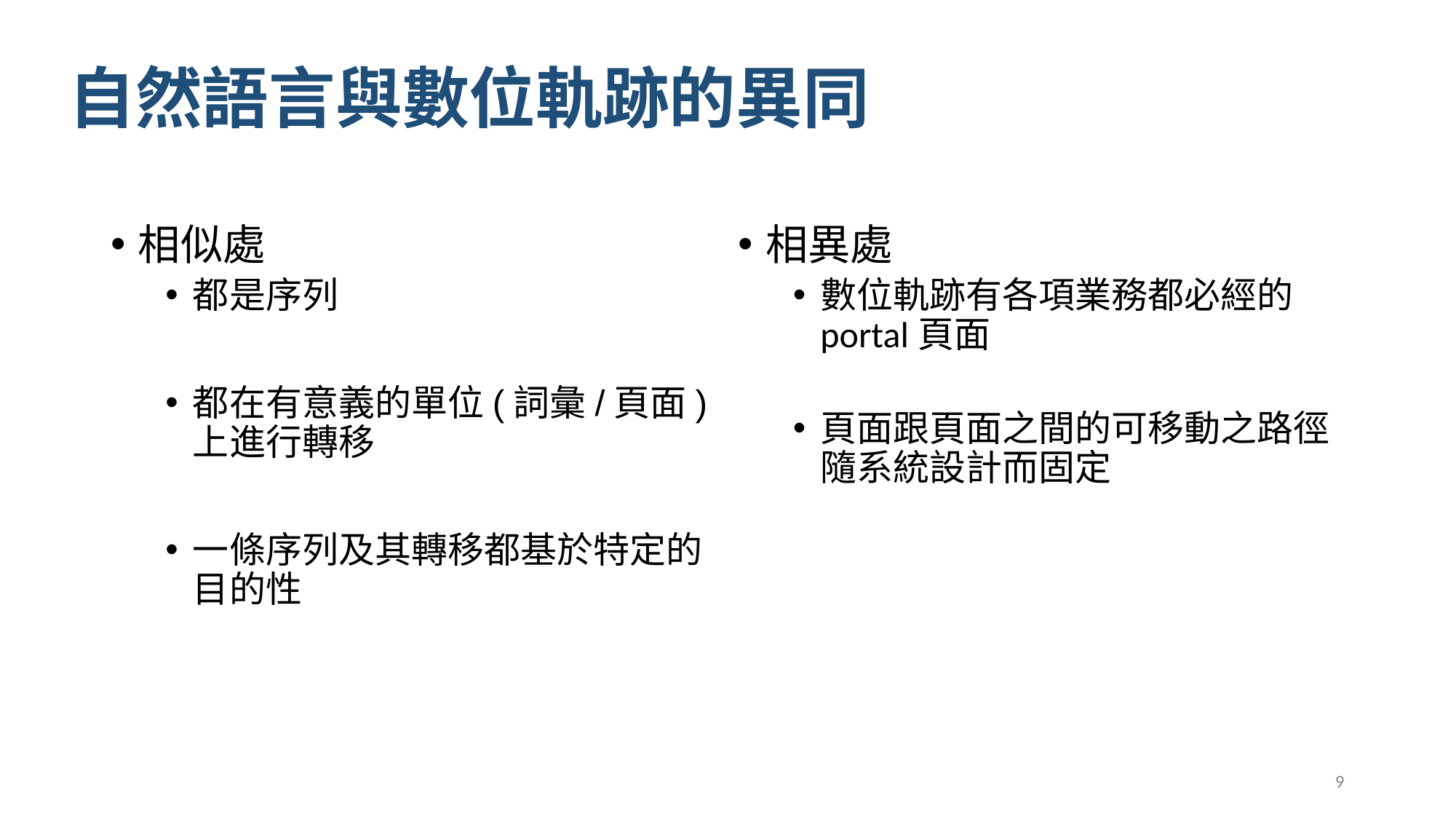

# 自然語言與數位軌跡的異同
相似處
都是序列

都在有意義的單位(詞彙/頁面)上進行轉移

一條序列及其轉移都基於特定的目的性

相異處
數位軌跡有各項業務都必經的portal頁面

頁面跟頁面之間的可移動之路徑隨系統設計而固定

9